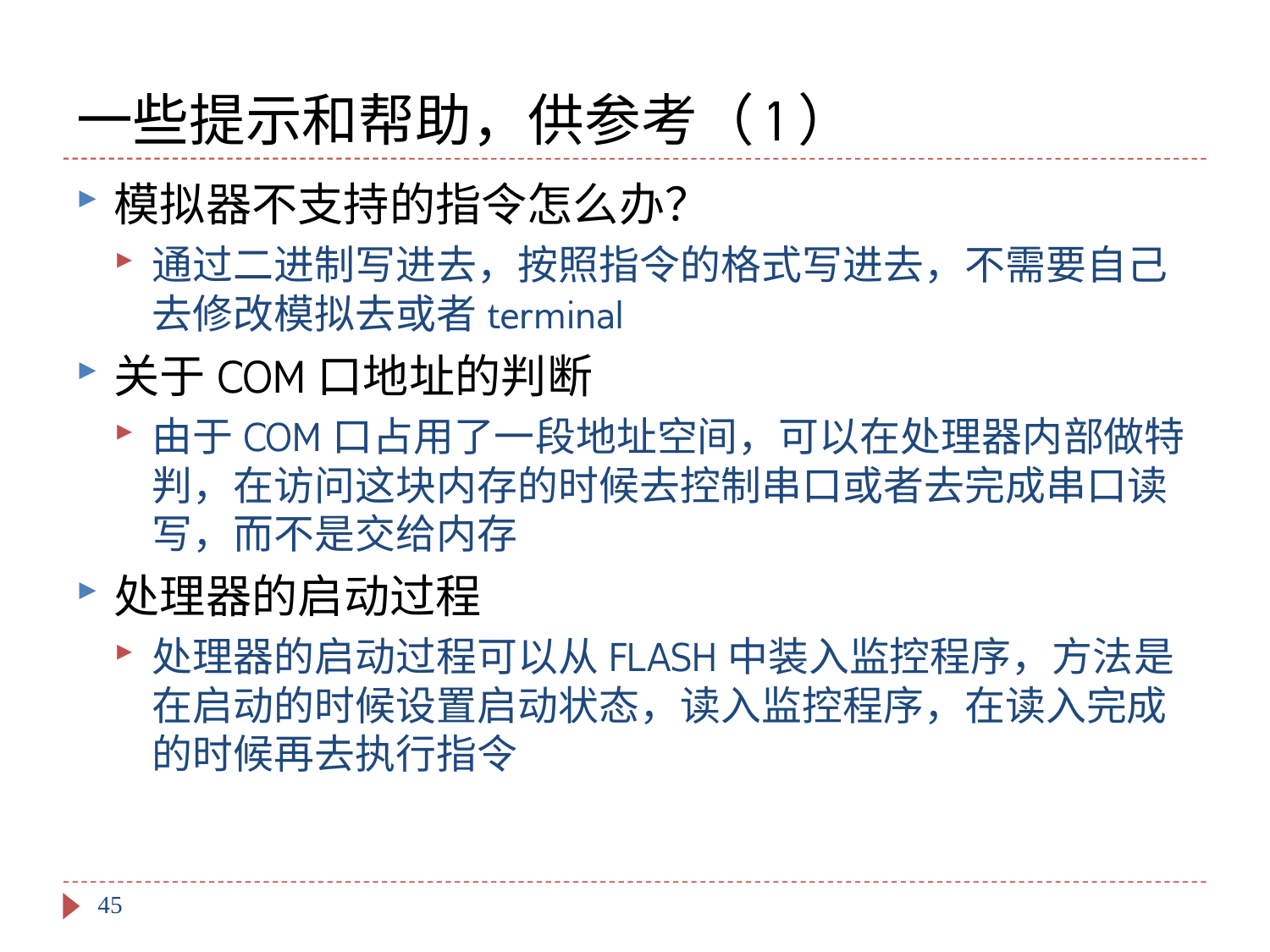

# 一些提示和帮助，供参考（1）
模拟器不支持的指令怎么办？
通过二进制写进去，按照指令的格式写进去，不需要自己去修改模拟去或者terminal
关于COM口地址的判断
由于COM口占用了一段地址空间，可以在处理器内部做特判，在访问这块内存的时候去控制串口或者去完成串口读写，而不是交给内存
处理器的启动过程
处理器的启动过程可以从FLASH中装入监控程序，方法是在启动的时候设置启动状态，读入监控程序，在读入完成的时候再去执行指令

45